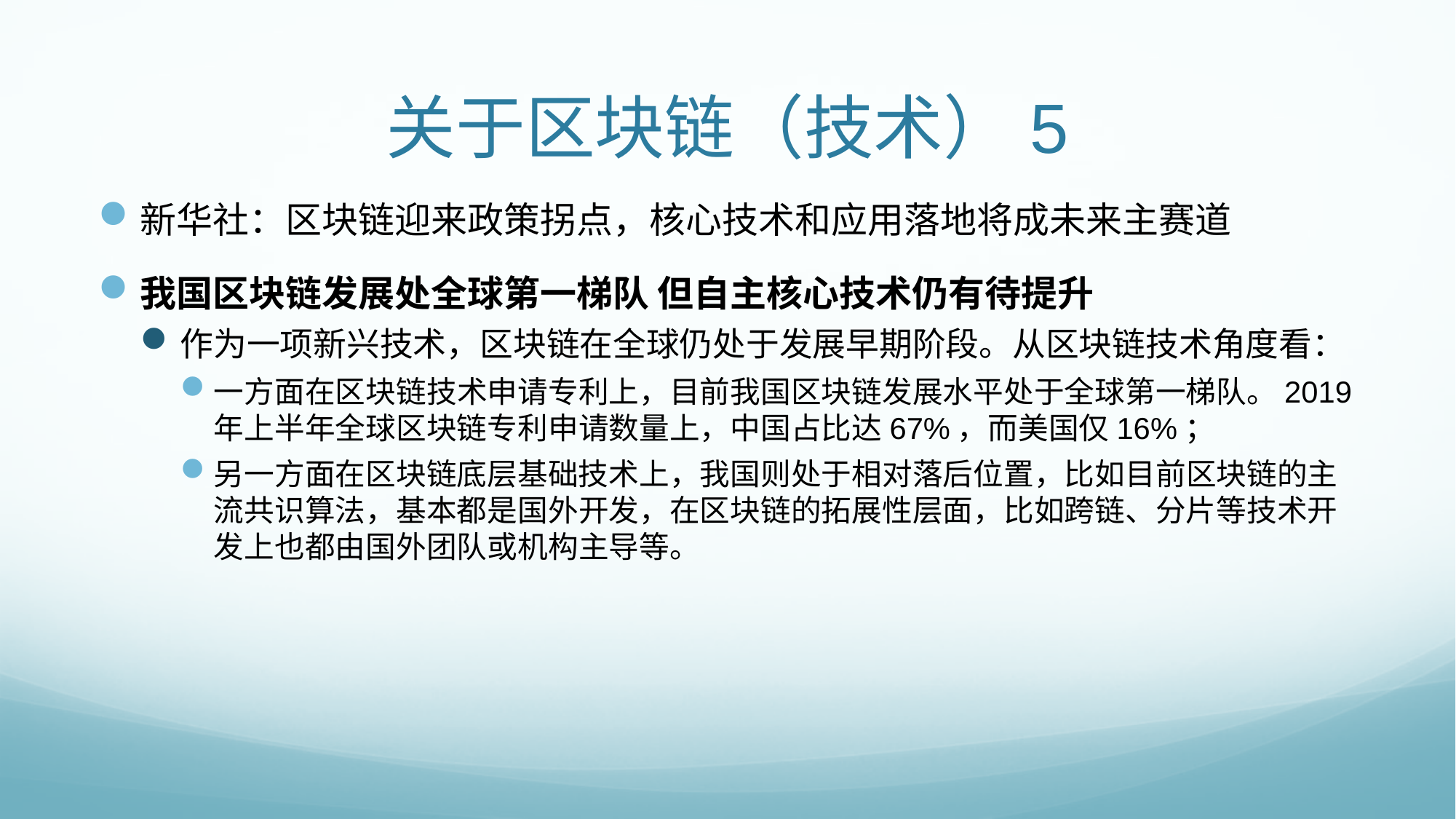

# 关于区块链（技术）5
新华社：区块链迎来政策拐点，核心技术和应用落地将成未来主赛道
我国区块链发展处全球第一梯队 但自主核心技术仍有待提升
作为一项新兴技术，区块链在全球仍处于发展早期阶段。从区块链技术角度看：
一方面在区块链技术申请专利上，目前我国区块链发展水平处于全球第一梯队。2019年上半年全球区块链专利申请数量上，中国占比达67%，而美国仅16%；
另一方面在区块链底层基础技术上，我国则处于相对落后位置，比如目前区块链的主流共识算法，基本都是国外开发，在区块链的拓展性层面，比如跨链、分片等技术开发上也都由国外团队或机构主导等。